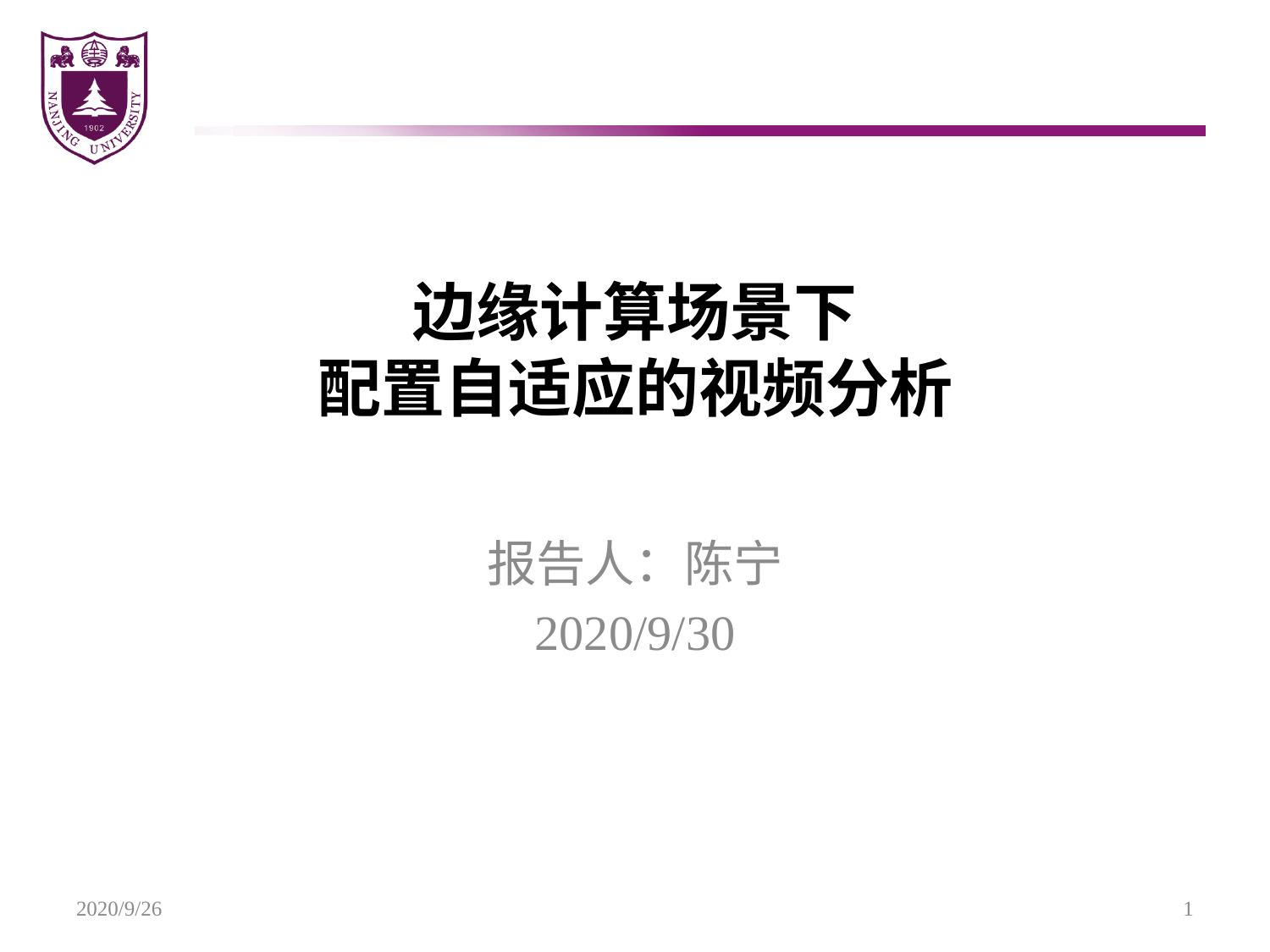

# 边缘计算场景下 配置自适应的视频分析
报告人：陈宁
2020/9/30
2020/9/26
1